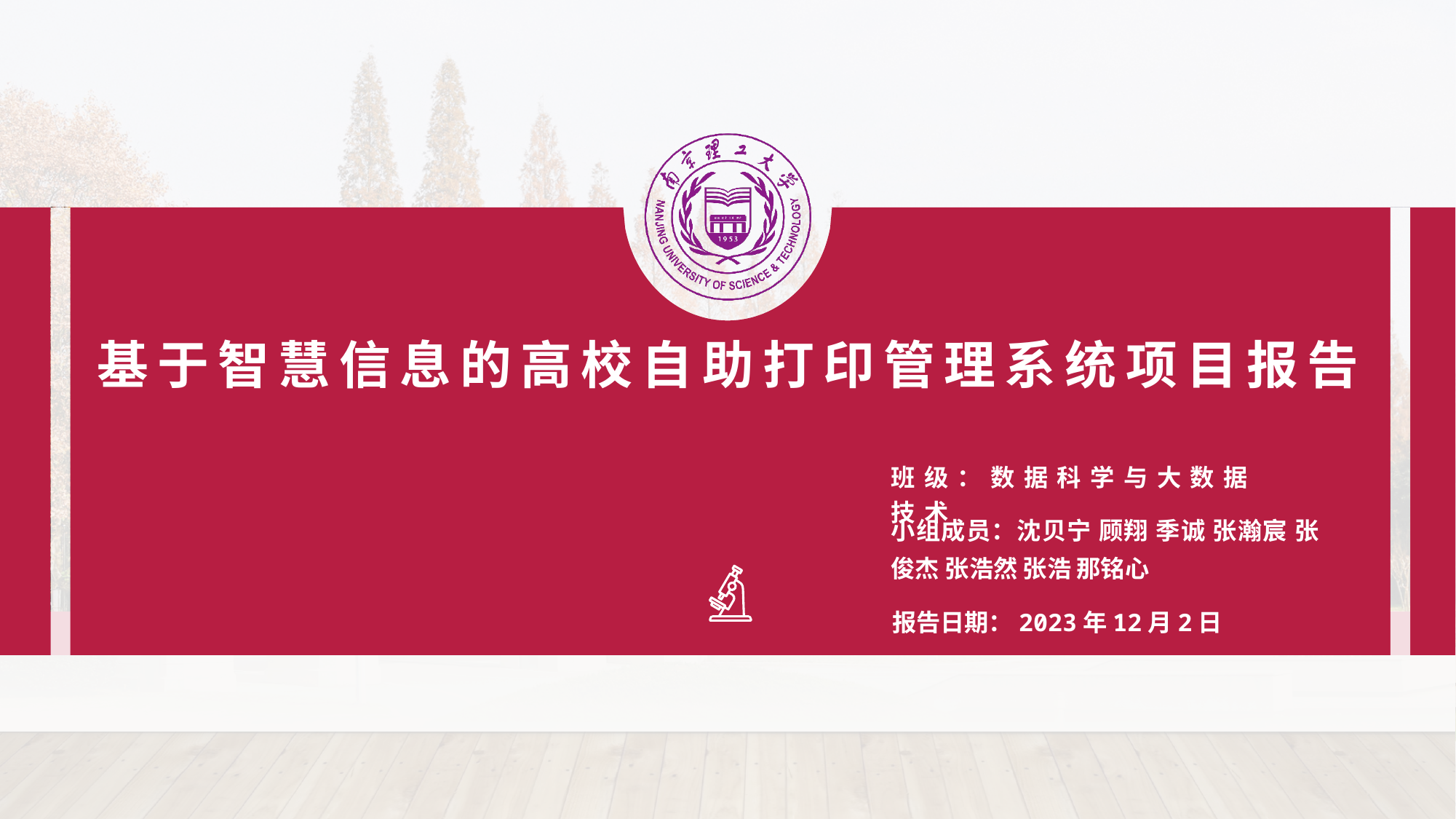

# 基于智慧信息的高校自助打印管理系统项目报告
班级：数据科学与大数据技术
小组成员：沈贝宁 顾翔 季诚 张瀚宸 张俊杰 张浩然 张浩 那铭心
报告日期：2023年12月2日